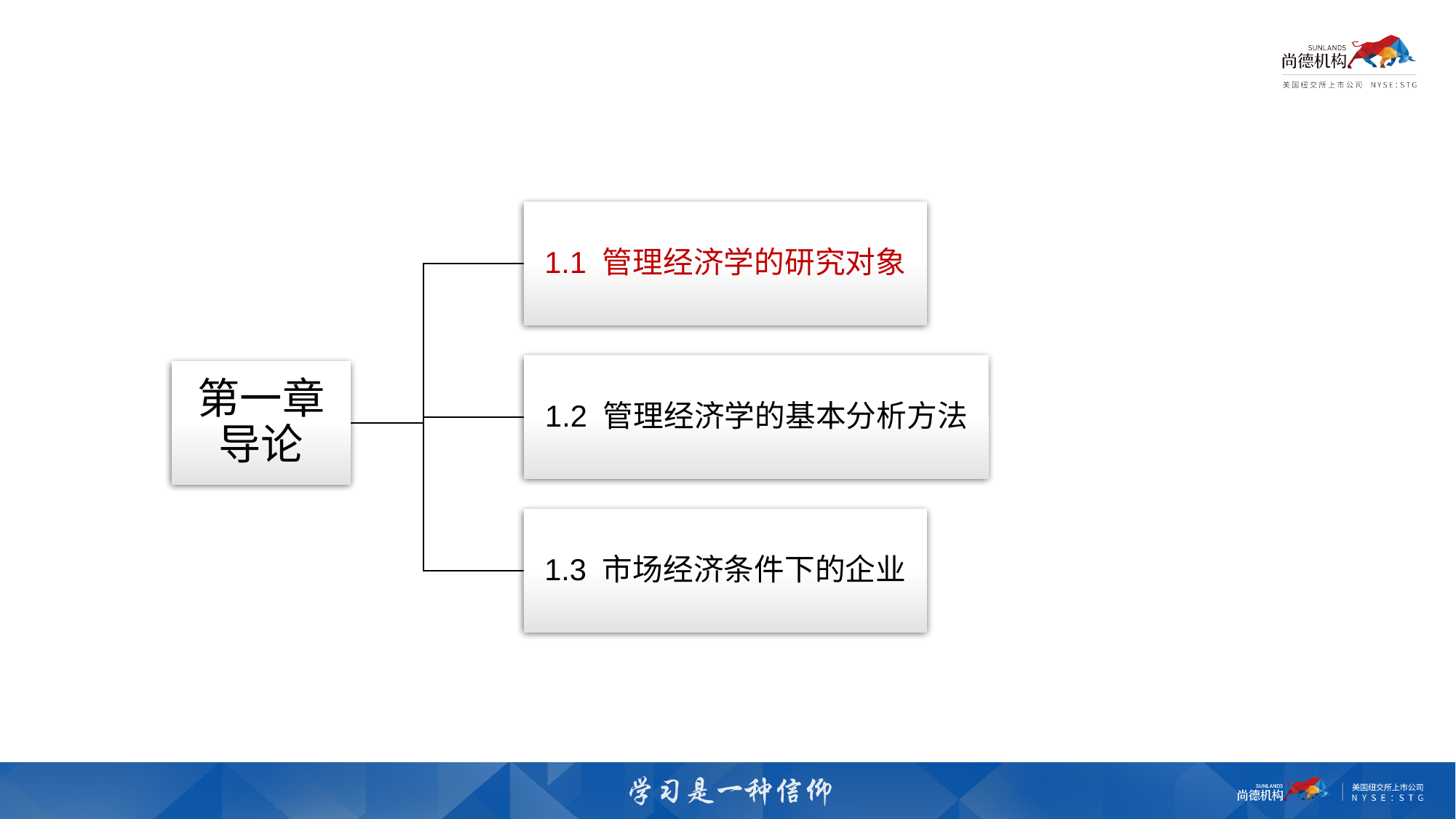

第一章 导论
1.1 管理经济学的研究对象
1.2 管理经济学的基本分析方法
1.3 市场经济条件下的企业